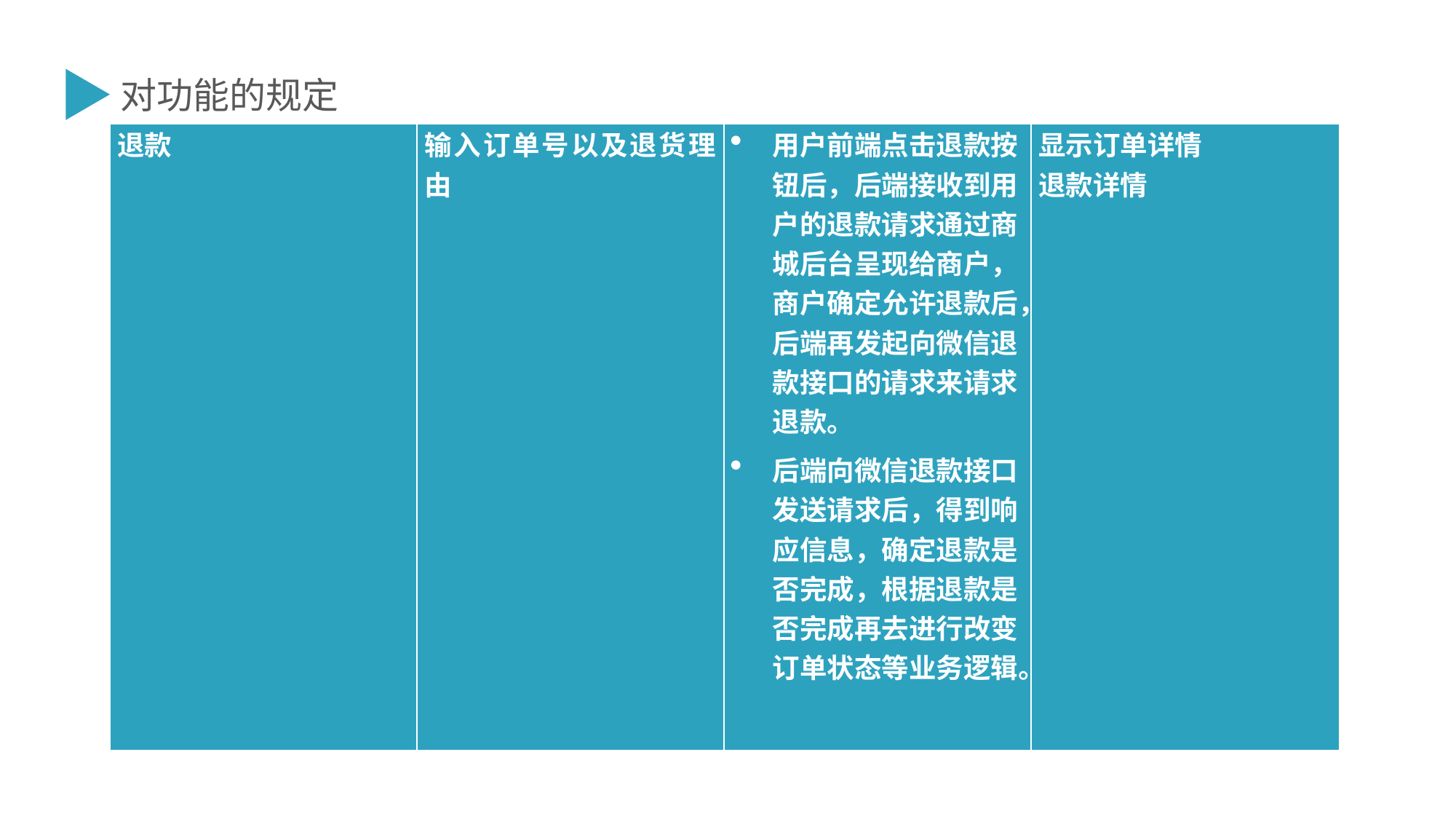

对功能的规定

| 退款 | 输入订单号以及退货理由 | 用户前端点击退款按钮后，后端接收到用户的退款请求通过商城后台呈现给商户，商户确定允许退款后，后端再发起向微信退款接口的请求来请求退款。 后端向微信退款接口发送请求后，得到响应信息，确定退款是否完成，根据退款是否完成再去进行改变订单状态等业务逻辑。 | 显示订单详情 退款详情 |
| --- | --- | --- | --- |